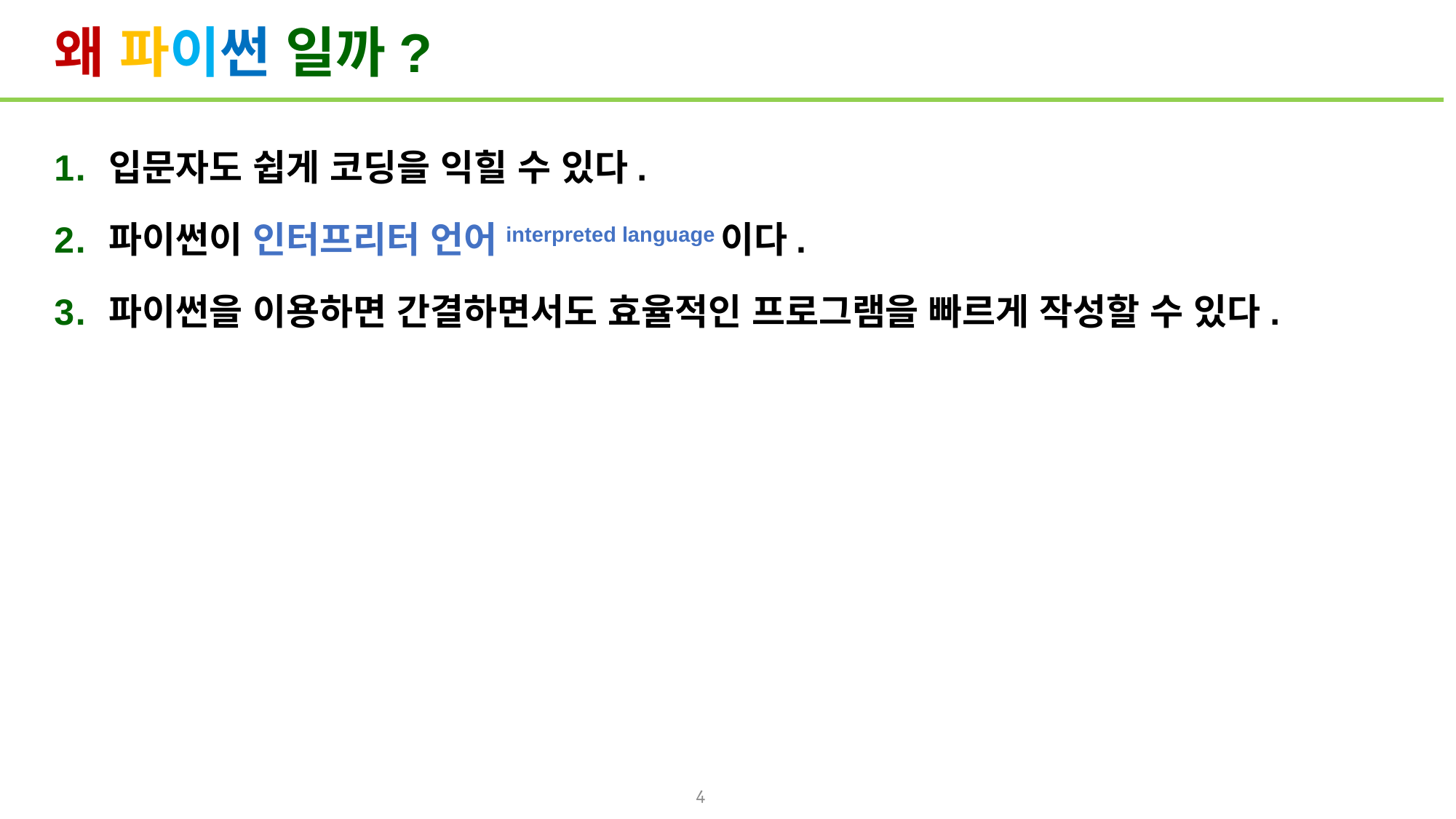

# 왜 파이썬 일까?
입문자도 쉽게 코딩을 익힐 수 있다.
파이썬이 인터프리터 언어interpreted language이다.
파이썬을 이용하면 간결하면서도 효율적인 프로그램을 빠르게 작성할 수 있다.

4